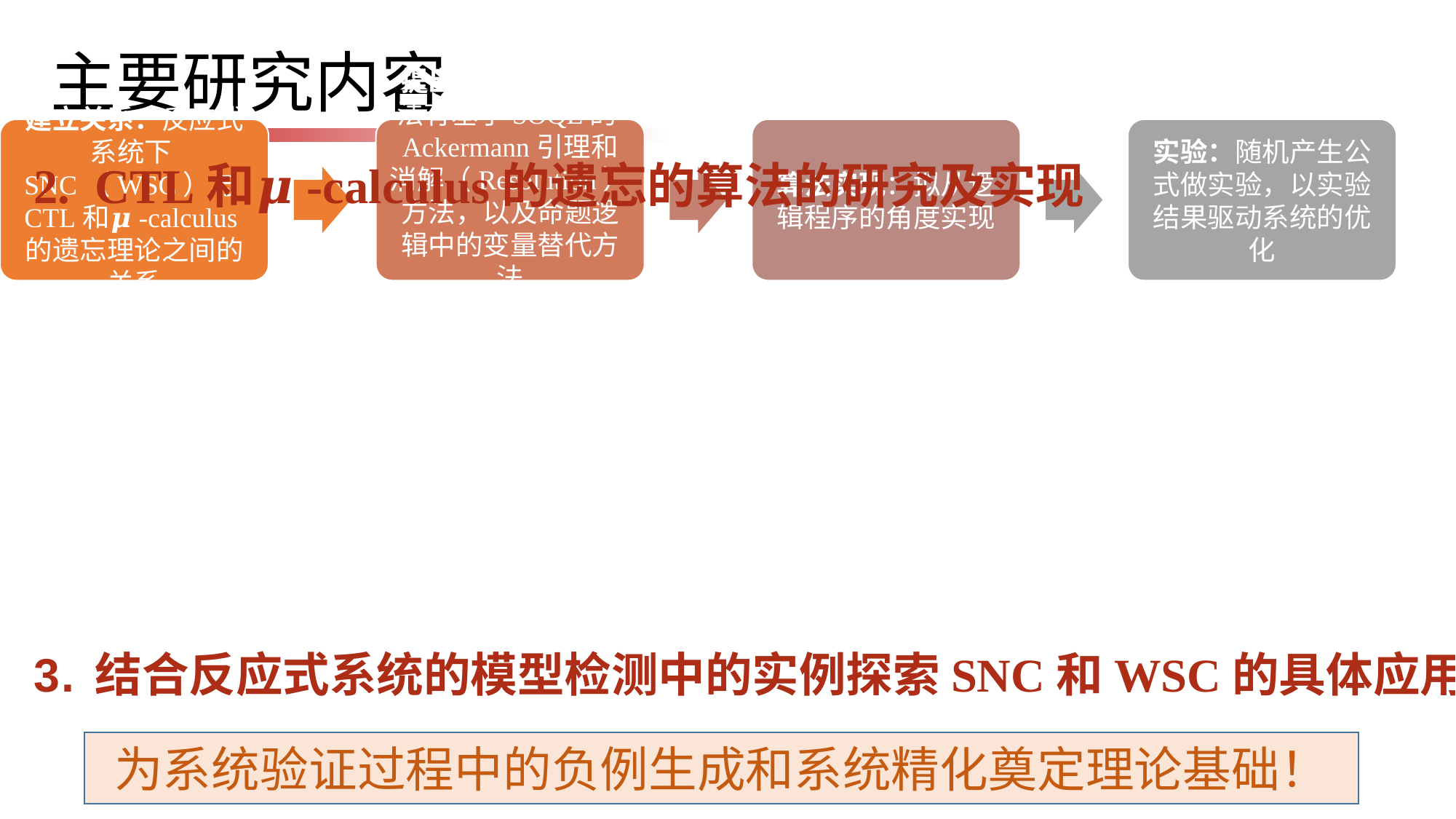

# 主要研究内容
CTL和𝝁-calculus的遗忘的算法的研究及实现
建立关系：反应式系统下SNC（WSC）与CTL和𝝁-calculus的遗忘理论之间的关系

提出算法：现有算法有基于SOQE的Ackermann引理和消解（Resolution）方法，以及命题逻辑中的变量替代方法

算法实现：拟从逻辑程序的角度实现

实验：随机产生公式做实验，以实验结果驱动系统的优化
结合反应式系统的模型检测中的实例探索SNC和WSC的具体应用
为系统验证过程中的负例生成和系统精化奠定理论基础！